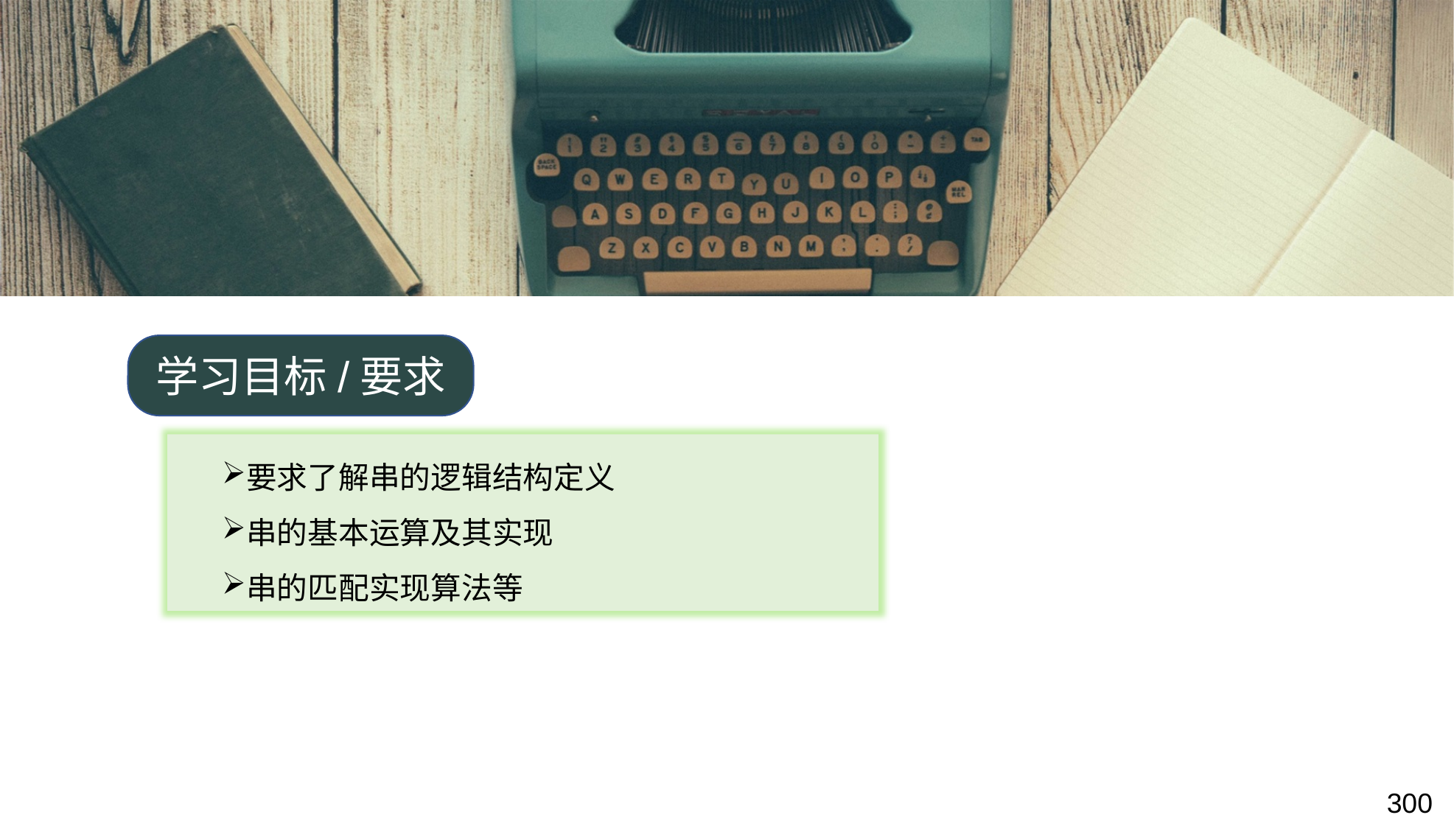

学习目标/要求
要求了解串的逻辑结构定义
串的基本运算及其实现
串的匹配实现算法等
300